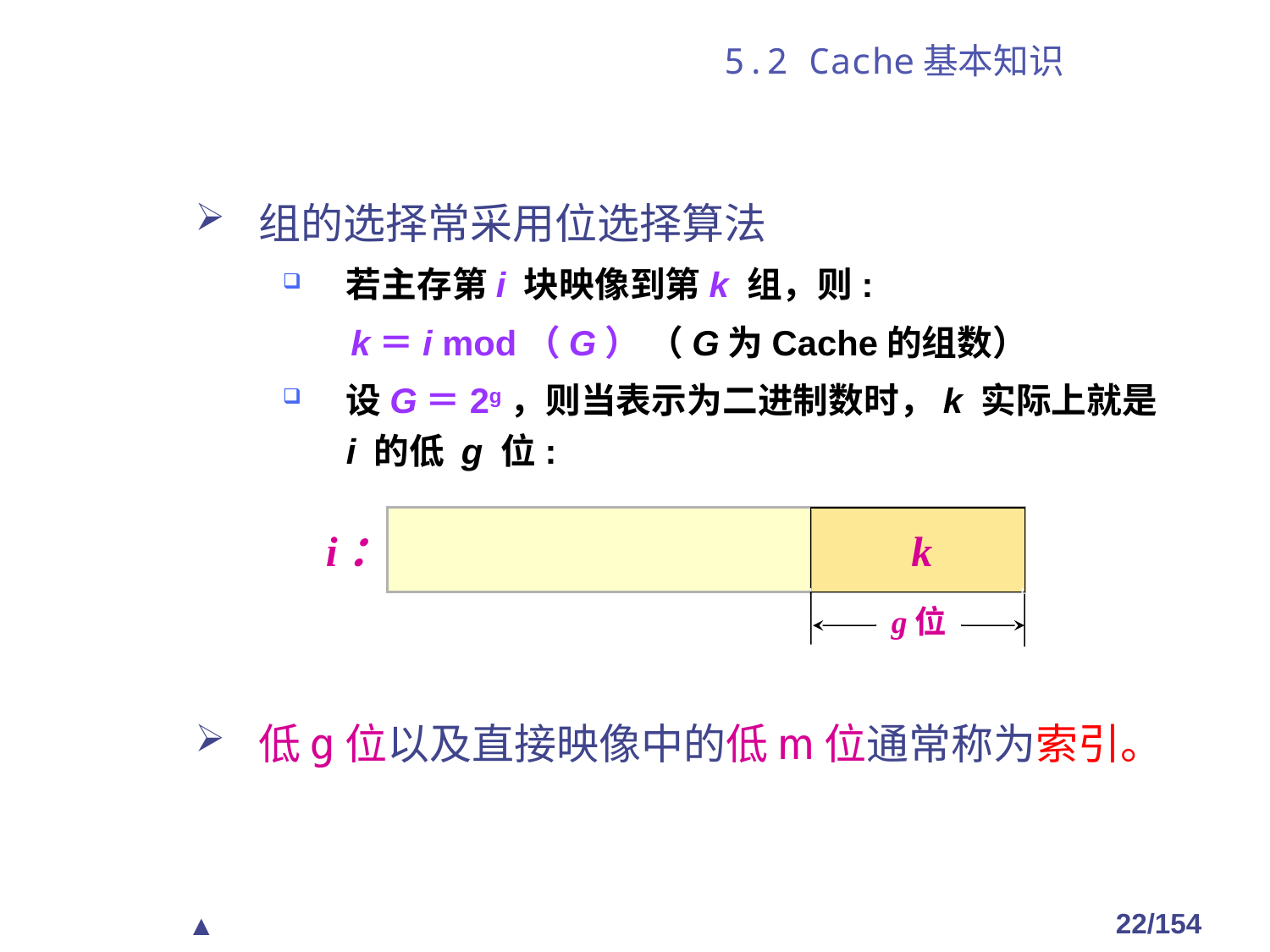

# 5.2 Cache基本知识
组的选择常采用位选择算法
若主存第i 块映像到第k 组，则:
       k＝i mod（G） （G为Cache的组数）
设G＝2g，则当表示为二进制数时，k 实际上就是i 的低 g 位:

低g位以及直接映像中的低m位通常称为索引。

i：
k

g位